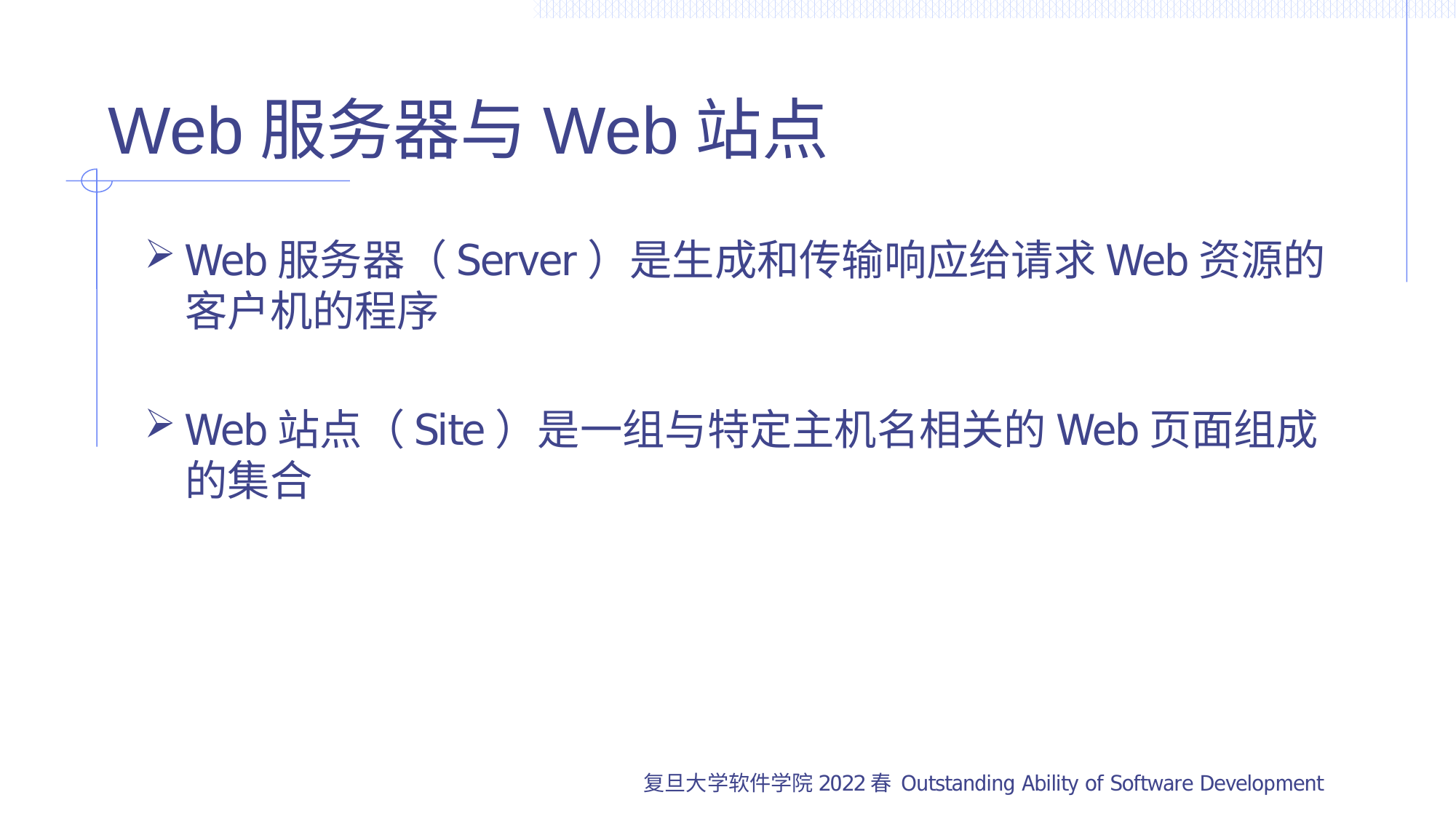

# Web服务器与Web站点
Web服务器（Server）是生成和传输响应给请求Web资源的客户机的程序

Web站点（Site）是一组与特定主机名相关的Web页面组成的集合